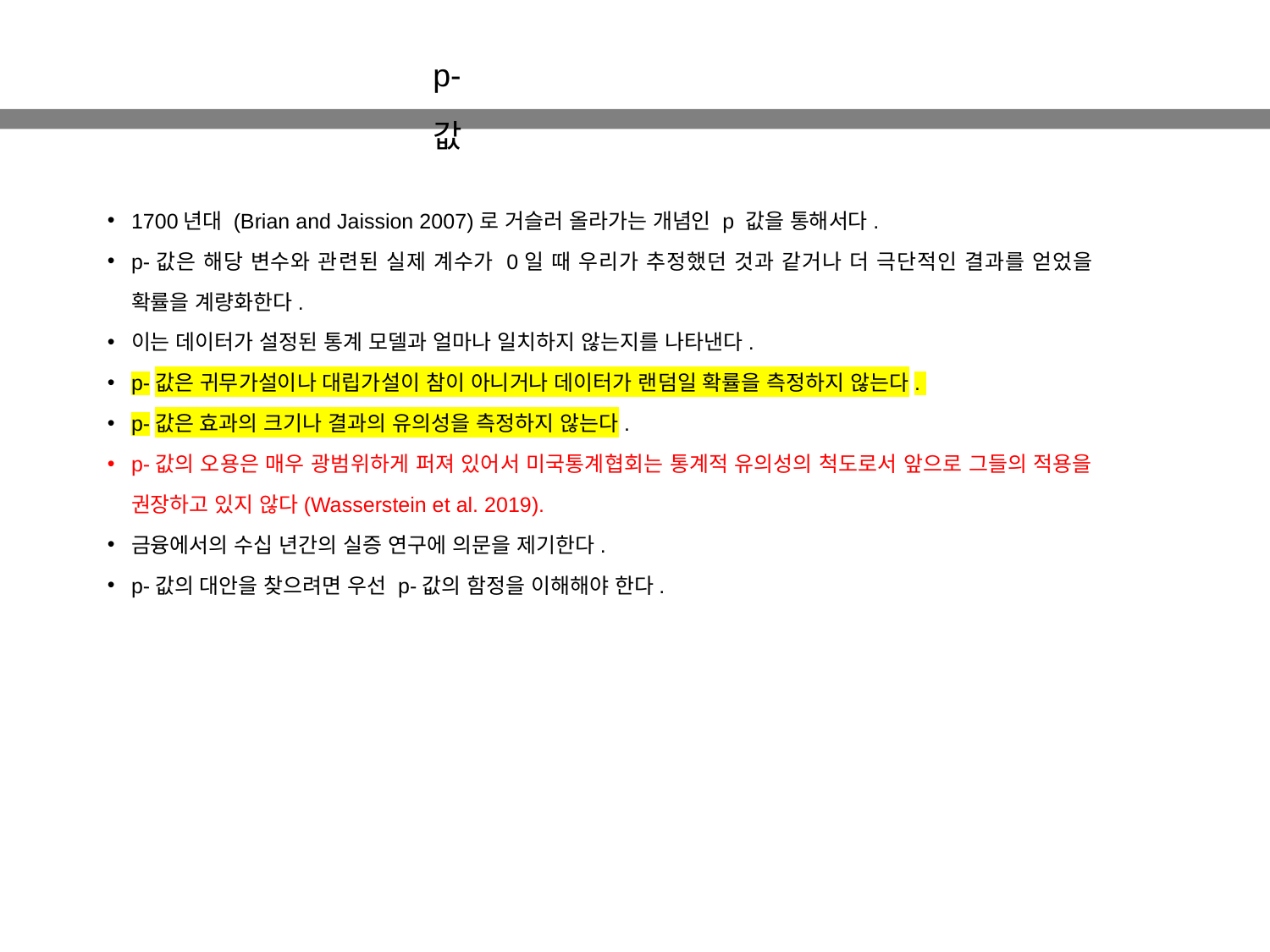

p-값

1700년대 (Brian and Jaission 2007)로 거슬러 올라가는 개념인 p 값을 통해서다.
p-값은 해당 변수와 관련된 실제 계수가 0일 때 우리가 추정했던 것과 같거나 더 극단적인 결과를 얻었을 확률을 계량화한다.
이는 데이터가 설정된 통계 모델과 얼마나 일치하지 않는지를 나타낸다.
p-값은 귀무가설이나 대립가설이 참이 아니거나 데이터가 랜덤일 확률을 측정하지 않는다.
p-값은 효과의 크기나 결과의 유의성을 측정하지 않는다.
p-값의 오용은 매우 광범위하게 퍼져 있어서 미국통계협회는 통계적 유의성의 척도로서 앞으로 그들의 적용을 권장하고 있지 않다(Wasserstein et al. 2019).
금융에서의 수십 년간의 실증 연구에 의문을 제기한다.
p-값의 대안을 찾으려면 우선 p-값의 함정을 이해해야 한다.